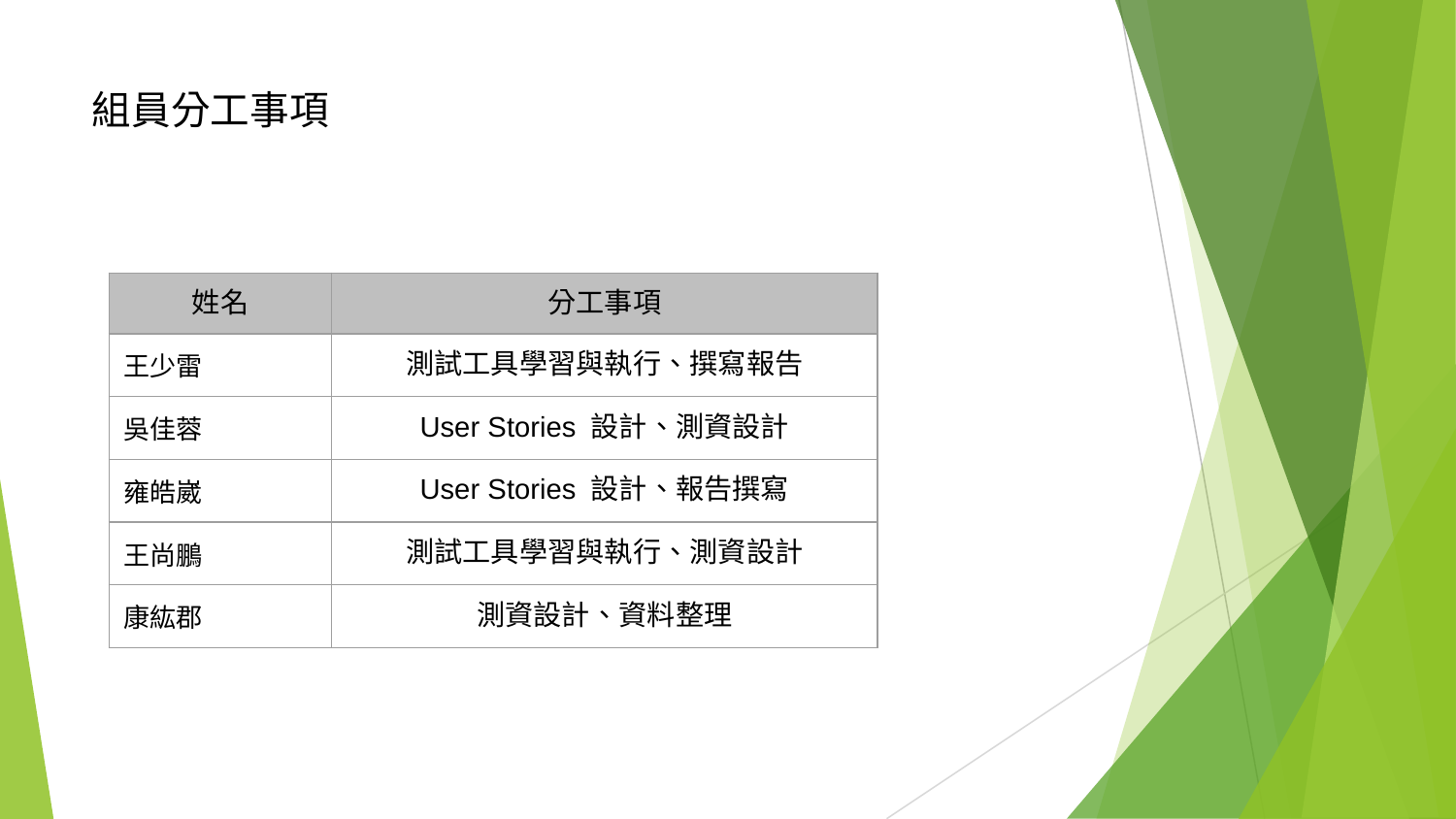

# 組員分工事項
| 姓名 | 分工事項 |
| --- | --- |
| 王少雷 | 測試工具學習與執行、撰寫報告 |
| 吳佳蓉 | User Stories 設計、測資設計 |
| 雍皓崴 | User Stories 設計、報告撰寫 |
| 王尚鵬 | 測試工具學習與執行、測資設計 |
| 康紘郡 | 測資設計、資料整理 |